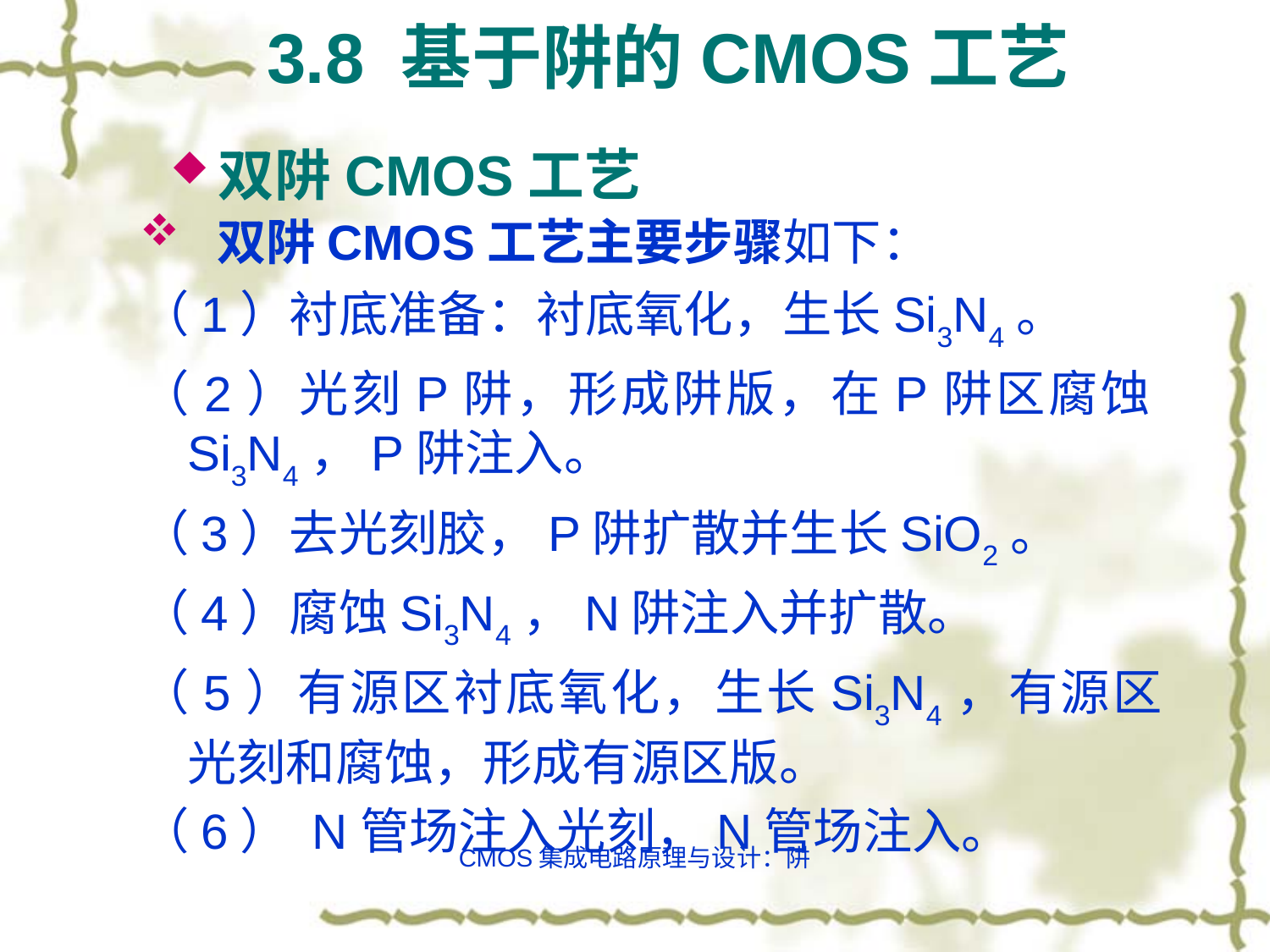

# 3.8 基于阱的CMOS工艺
双阱CMOS工艺

 双阱CMOS工艺主要步骤如下：
（1）衬底准备：衬底氧化，生长Si3N4。
（2）光刻P阱，形成阱版，在P阱区腐蚀Si3N4，P阱注入。
（3）去光刻胶，P阱扩散并生长SiO2。
（4）腐蚀Si3N4，N阱注入并扩散。
（5）有源区衬底氧化，生长Si3N4，有源区光刻和腐蚀，形成有源区版。
（6） N管场注入光刻，N管场注入。
CMOS集成电路原理与设计：阱
45